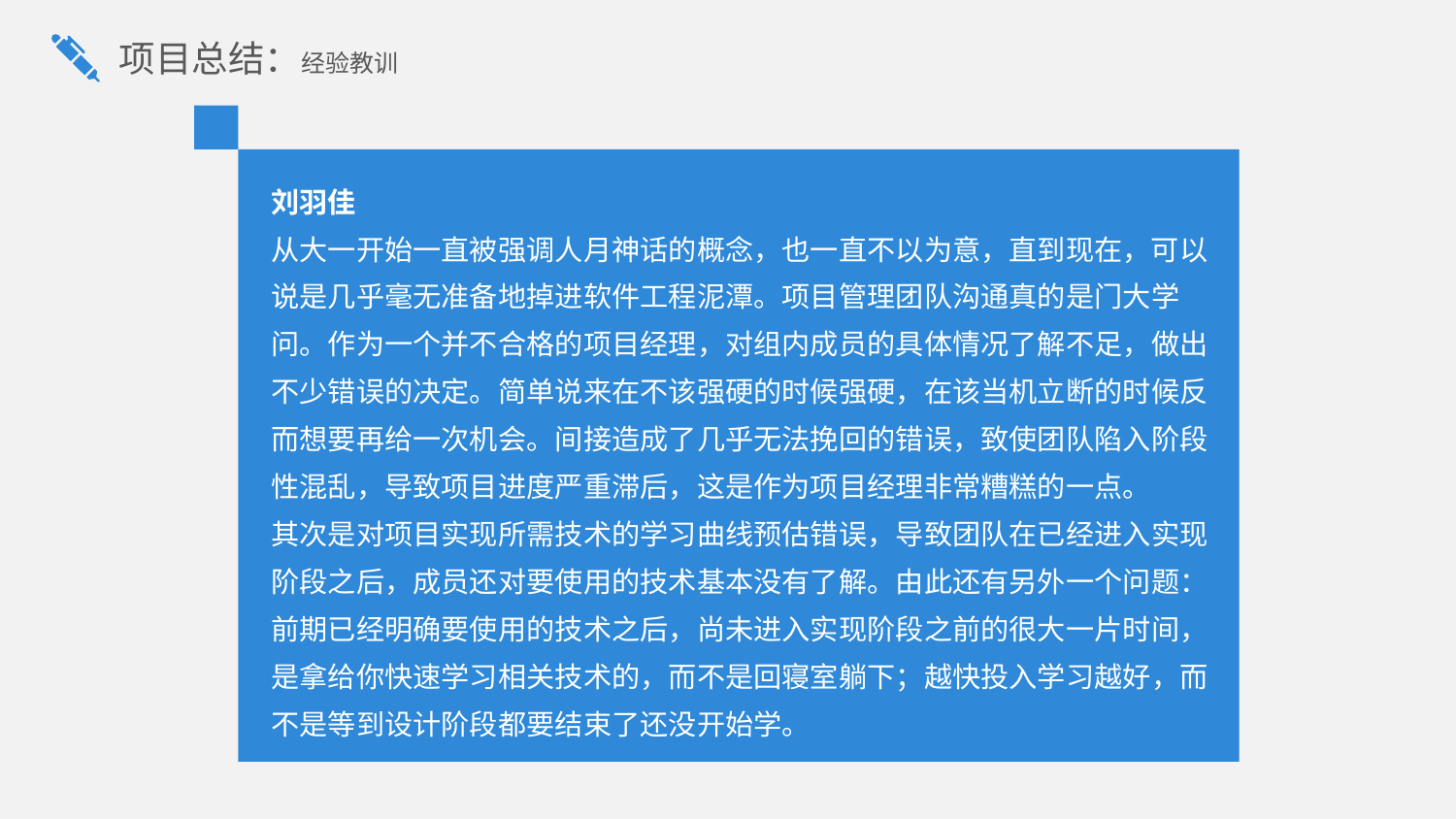

项目总结：经验教训

刘羽佳
从大一开始一直被强调人月神话的概念，也一直不以为意，直到现在，可以说是几乎毫无准备地掉进软件工程泥潭。项目管理团队沟通真的是门大学问。作为一个并不合格的项目经理，对组内成员的具体情况了解不足，做出不少错误的决定。简单说来在不该强硬的时候强硬，在该当机立断的时候反而想要再给一次机会。间接造成了几乎无法挽回的错误，致使团队陷入阶段性混乱，导致项目进度严重滞后，这是作为项目经理非常糟糕的一点。
其次是对项目实现所需技术的学习曲线预估错误，导致团队在已经进入实现阶段之后，成员还对要使用的技术基本没有了解。由此还有另外一个问题：前期已经明确要使用的技术之后，尚未进入实现阶段之前的很大一片时间，是拿给你快速学习相关技术的，而不是回寝室躺下；越快投入学习越好，而不是等到设计阶段都要结束了还没开始学。